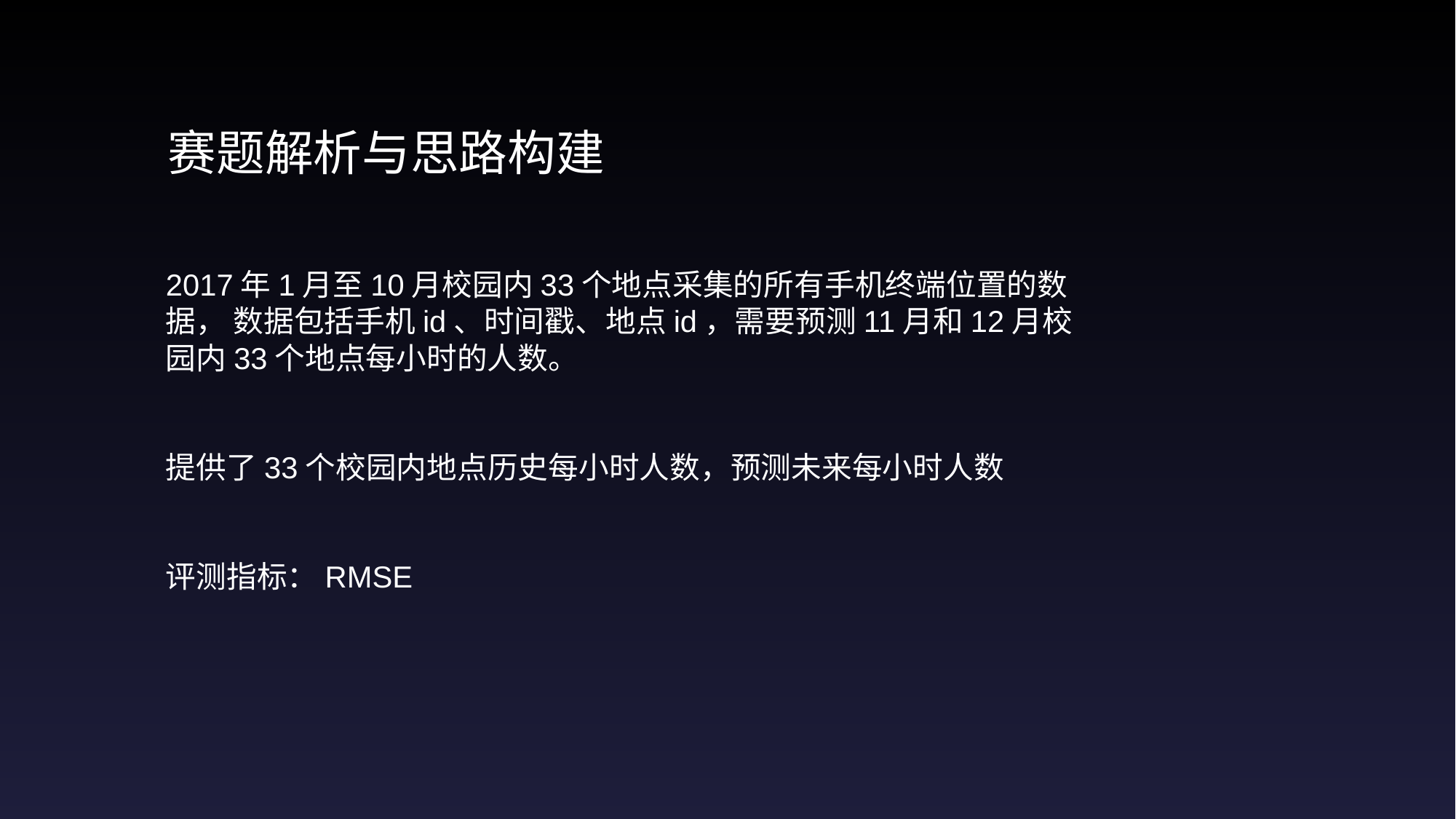

赛题解析与思路构建
2017年1月至10月校园内33个地点采集的所有手机终端位置的数据， 数据包括手机id、时间戳、地点id，需要预测11月和12月校园内33个地点每小时的人数。

提供了33个校园内地点历史每小时人数，预测未来每小时人数

评测指标：RMSE